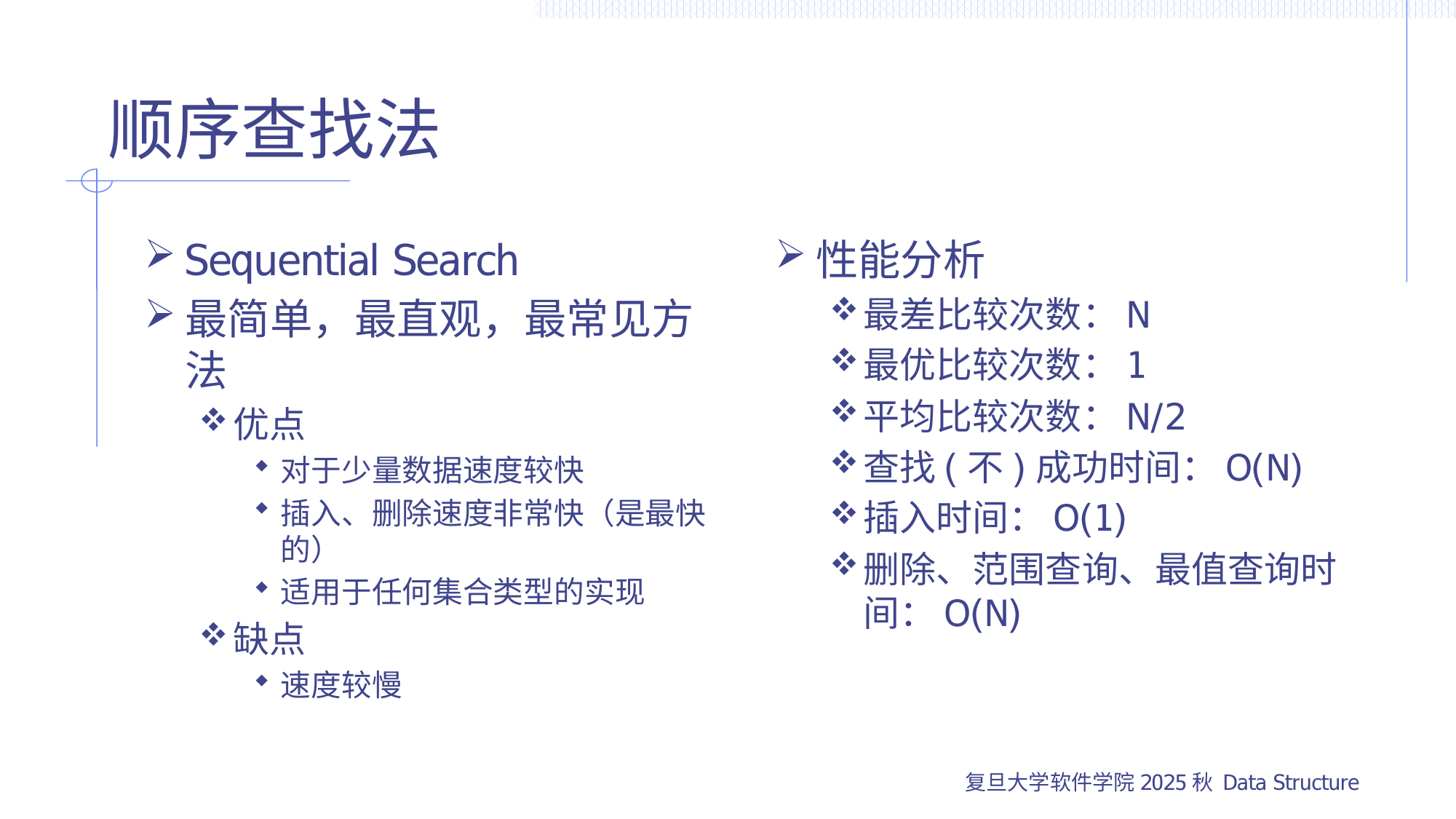

# 顺序查找法
Sequential Search
最简单，最直观，最常见方法
优点
对于少量数据速度较快
插入、删除速度非常快（是最快的）
适用于任何集合类型的实现
缺点
速度较慢

性能分析
最差比较次数：N
最优比较次数：1
平均比较次数：N/2
查找(不)成功时间：O(N)
插入时间：O(1)
删除、范围查询、最值查询时间：O(N)